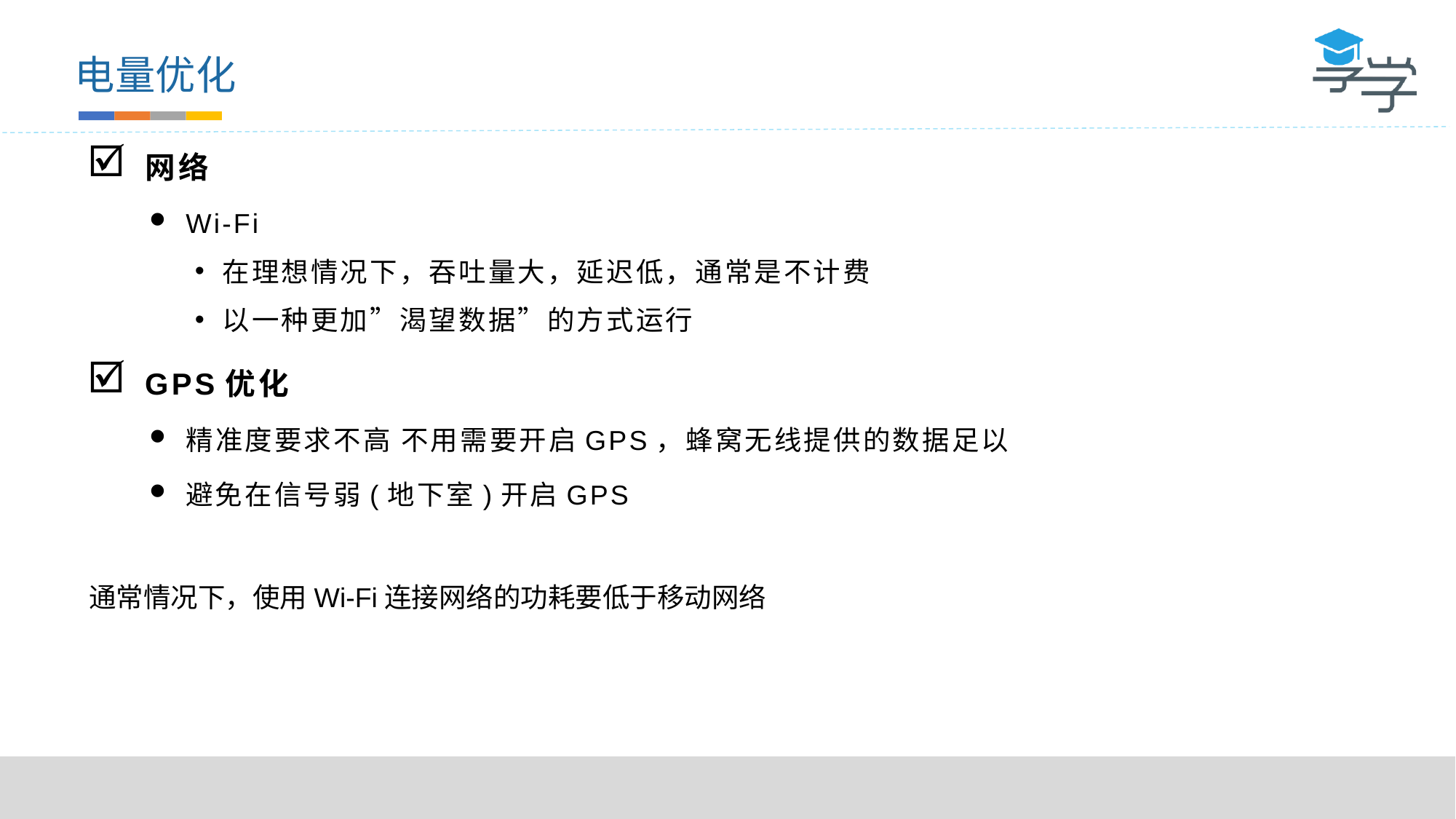

电量优化

网络
Wi-Fi
在理想情况下，吞吐量大，延迟低，通常是不计费
以一种更加”渴望数据”的方式运行
GPS优化
精准度要求不高 不用需要开启GPS，蜂窝无线提供的数据足以
避免在信号弱(地下室)开启GPS
通常情况下，使用Wi-Fi连接网络的功耗要低于移动网络